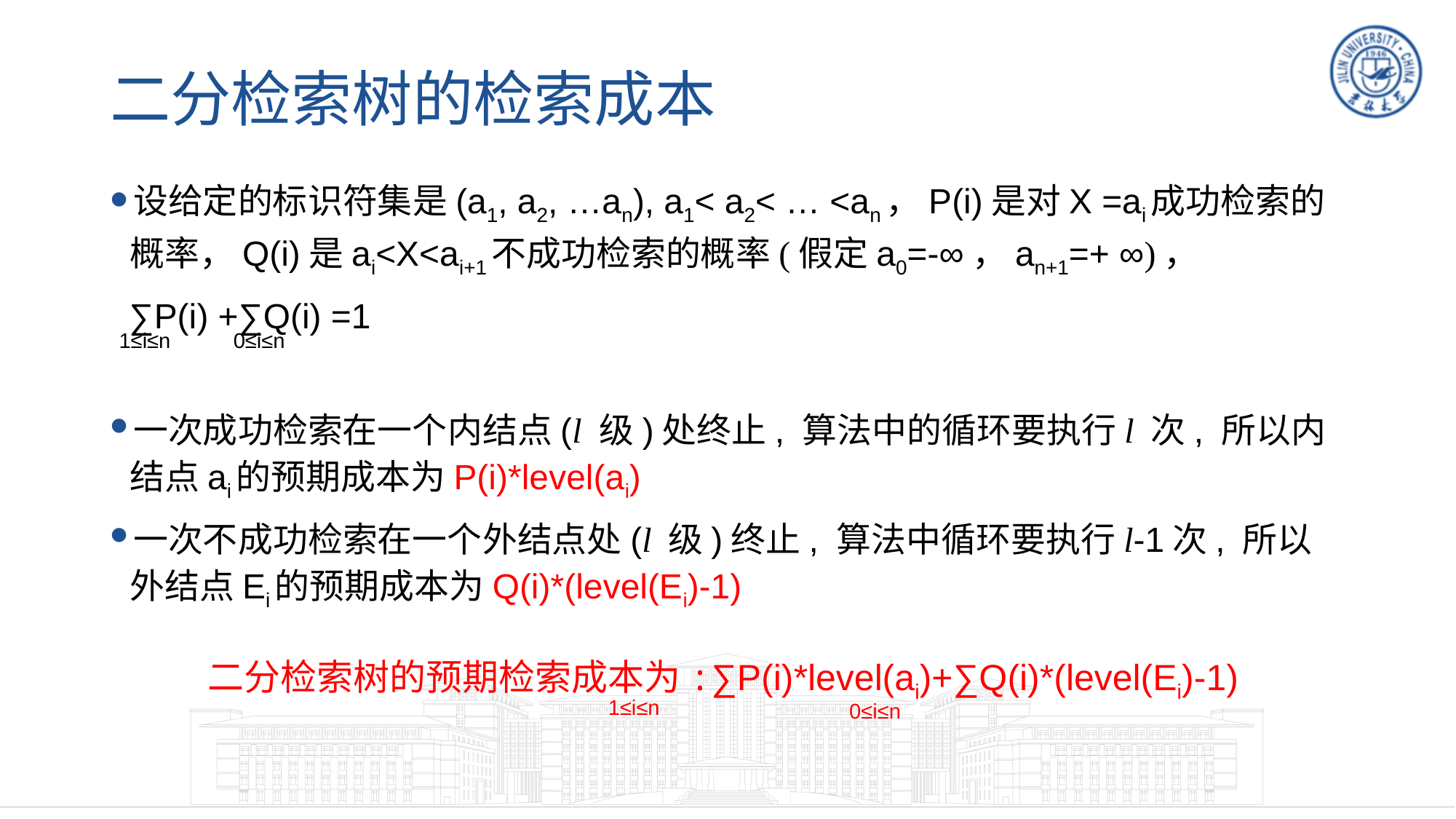

# 二分检索树的检索成本
设给定的标识符集是(a1, a2, …an), a1< a2< … <an，P(i)是对X =ai成功检索的概率，Q(i)是ai<X<ai+1不成功检索的概率(假定a0=-∞，an+1=+ ∞)，
  ∑P(i) +∑Q(i) =1

一次成功检索在一个内结点(l 级)处终止, 算法中的循环要执行l 次, 所以内结点ai的预期成本为P(i)*level(ai)
一次不成功检索在一个外结点处(l 级)终止, 算法中循环要执行l-1次, 所以外结点Ei的预期成本为Q(i)*(level(Ei)-1)

0≤i≤n
1≤i≤n
二分检索树的预期检索成本为:∑P(i)*level(ai)+∑Q(i)*(level(Ei)-1)
1≤i≤n
0≤i≤n
70